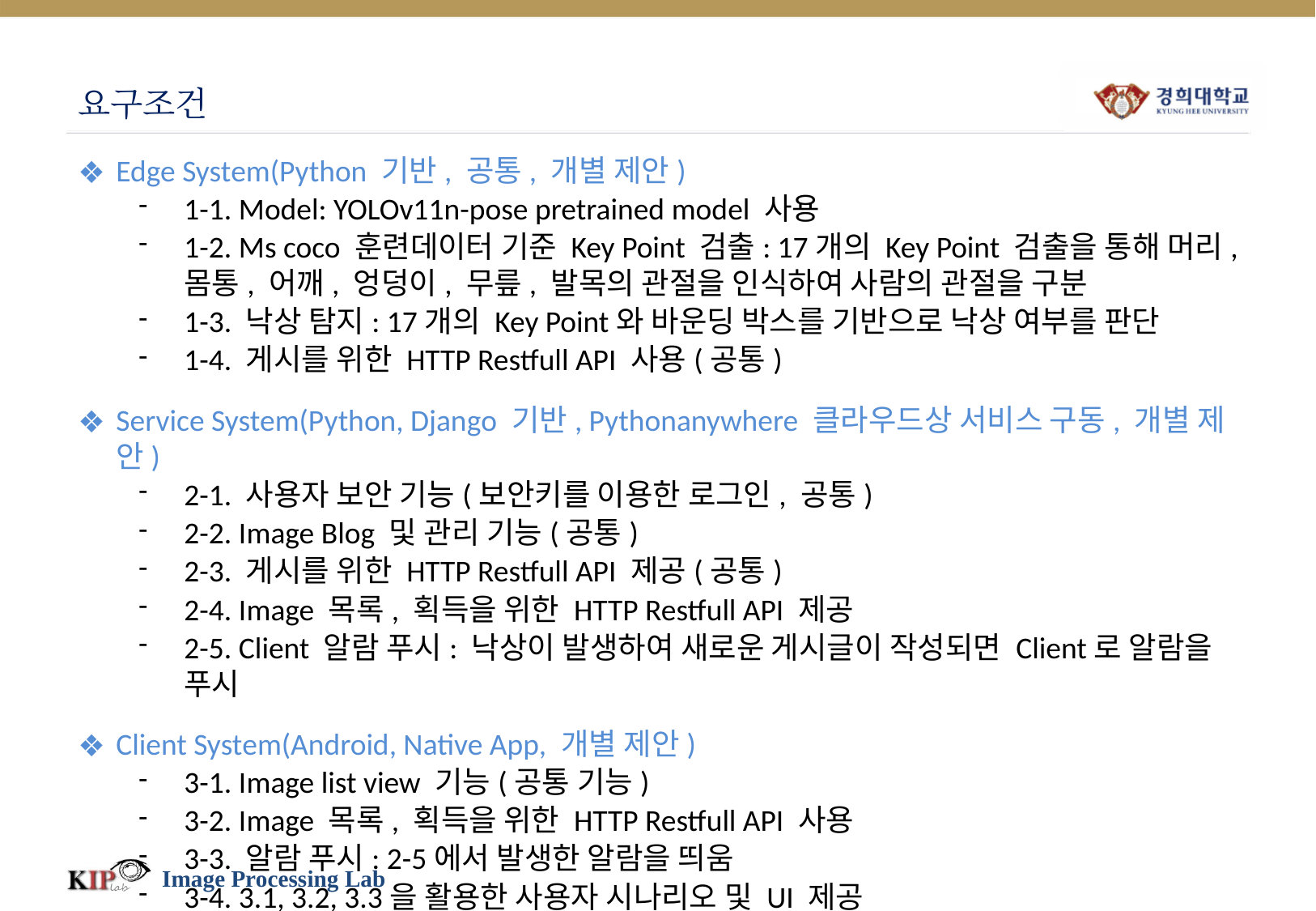

# 요구조건
Edge System(Python 기반, 공통, 개별 제안)
1-1. Model: YOLOv11n-pose pretrained model 사용
1-2. Ms coco 훈련데이터 기준 Key Point 검출: 17개의 Key Point 검출을 통해 머리, 몸통, 어깨, 엉덩이, 무릎, 발목의 관절을 인식하여 사람의 관절을 구분
1-3. 낙상 탐지: 17개의 Key Point와 바운딩 박스를 기반으로 낙상 여부를 판단
1-4. 게시를 위한 HTTP Restfull API 사용(공통)

Service System(Python, Django 기반, Pythonanywhere 클라우드상 서비스 구동, 개별 제안)
2-1. 사용자 보안 기능(보안키를 이용한 로그인, 공통)
2-2. Image Blog 및 관리 기능(공통)
2-3. 게시를 위한 HTTP Restfull API 제공(공통)
2-4. Image 목록, 획득을 위한 HTTP Restfull API 제공
2-5. Client 알람 푸시: 낙상이 발생하여 새로운 게시글이 작성되면 Client로 알람을 푸시

Client System(Android, Native App, 개별 제안)
3-1. Image list view 기능(공통 기능)
3-2. Image 목록, 획득을 위한 HTTP Restfull API 사용
3-3. 알람 푸시: 2-5에서 발생한 알람을 띄움
3-4. 3.1, 3.2, 3.3을 활용한 사용자 시나리오 및 UI 제공
Image Processing Lab